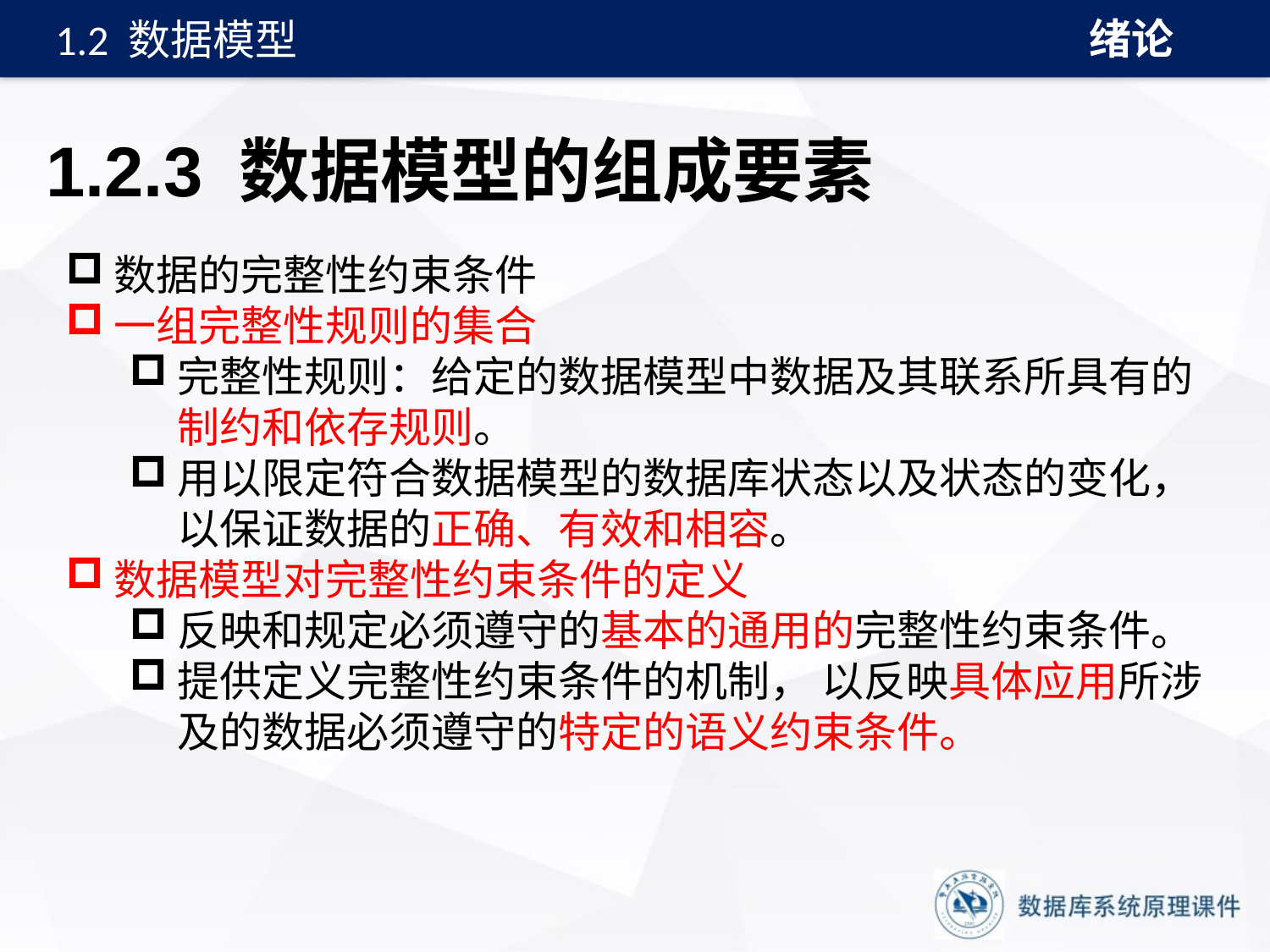

绪论
1.2 数据模型
# 1.2.3 数据模型的组成要素
数据的完整性约束条件
一组完整性规则的集合
完整性规则：给定的数据模型中数据及其联系所具有的制约和依存规则。
用以限定符合数据模型的数据库状态以及状态的变化，以保证数据的正确、有效和相容。
数据模型对完整性约束条件的定义
反映和规定必须遵守的基本的通用的完整性约束条件。
提供定义完整性约束条件的机制， 以反映具体应用所涉及的数据必须遵守的特定的语义约束条件。